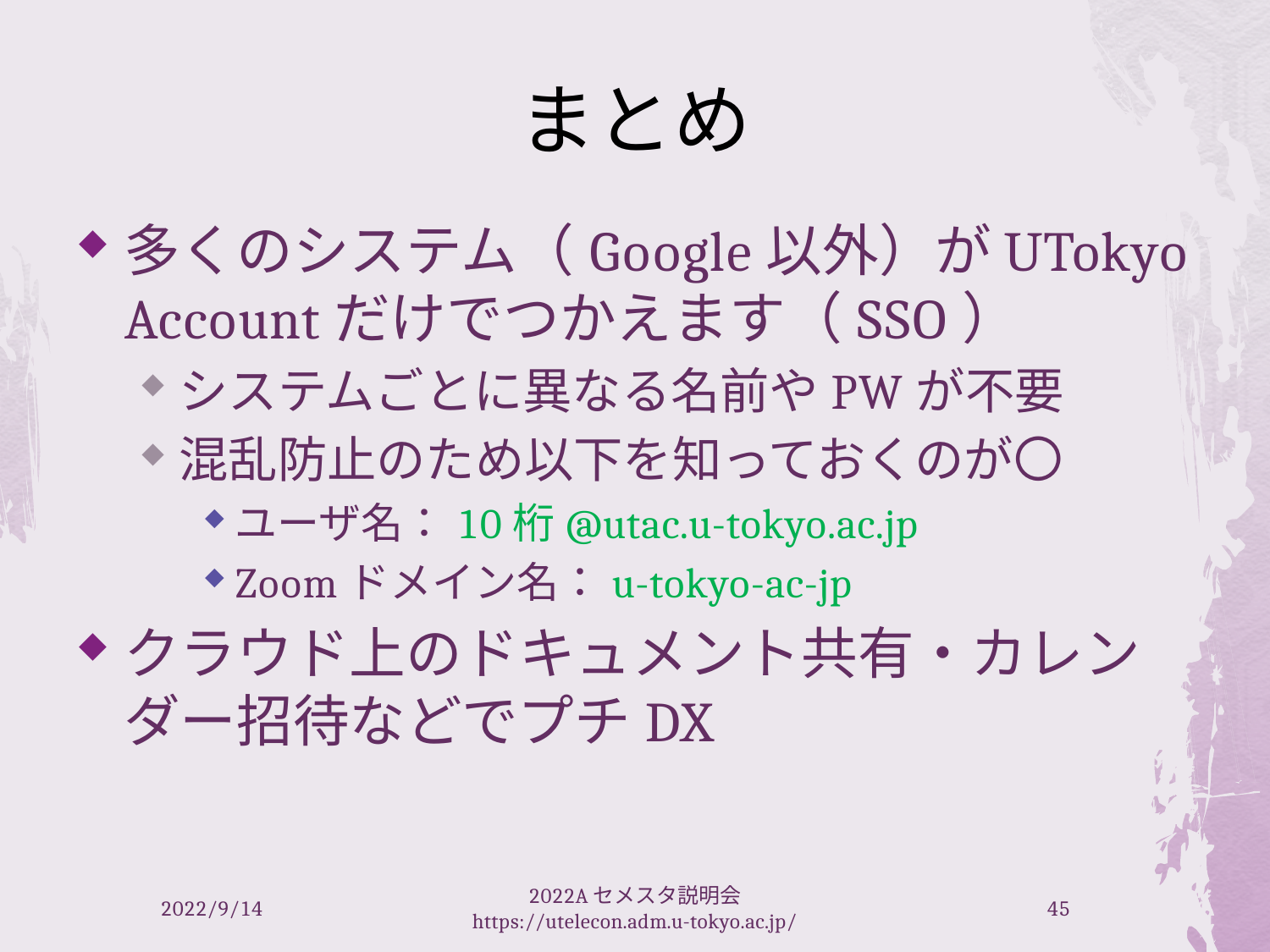

# まとめ
多くのシステム（Google以外）がUTokyo Accountだけでつかえます（SSO）
システムごとに異なる名前やPWが不要
混乱防止のため以下を知っておくのが〇
ユーザ名：10桁@utac.u-tokyo.ac.jp
Zoomドメイン名：u-tokyo-ac-jp
クラウド上のドキュメント共有・カレンダー招待などでプチDX
2022/9/14
2022Aセメスタ説明会 https://utelecon.adm.u-tokyo.ac.jp/
45